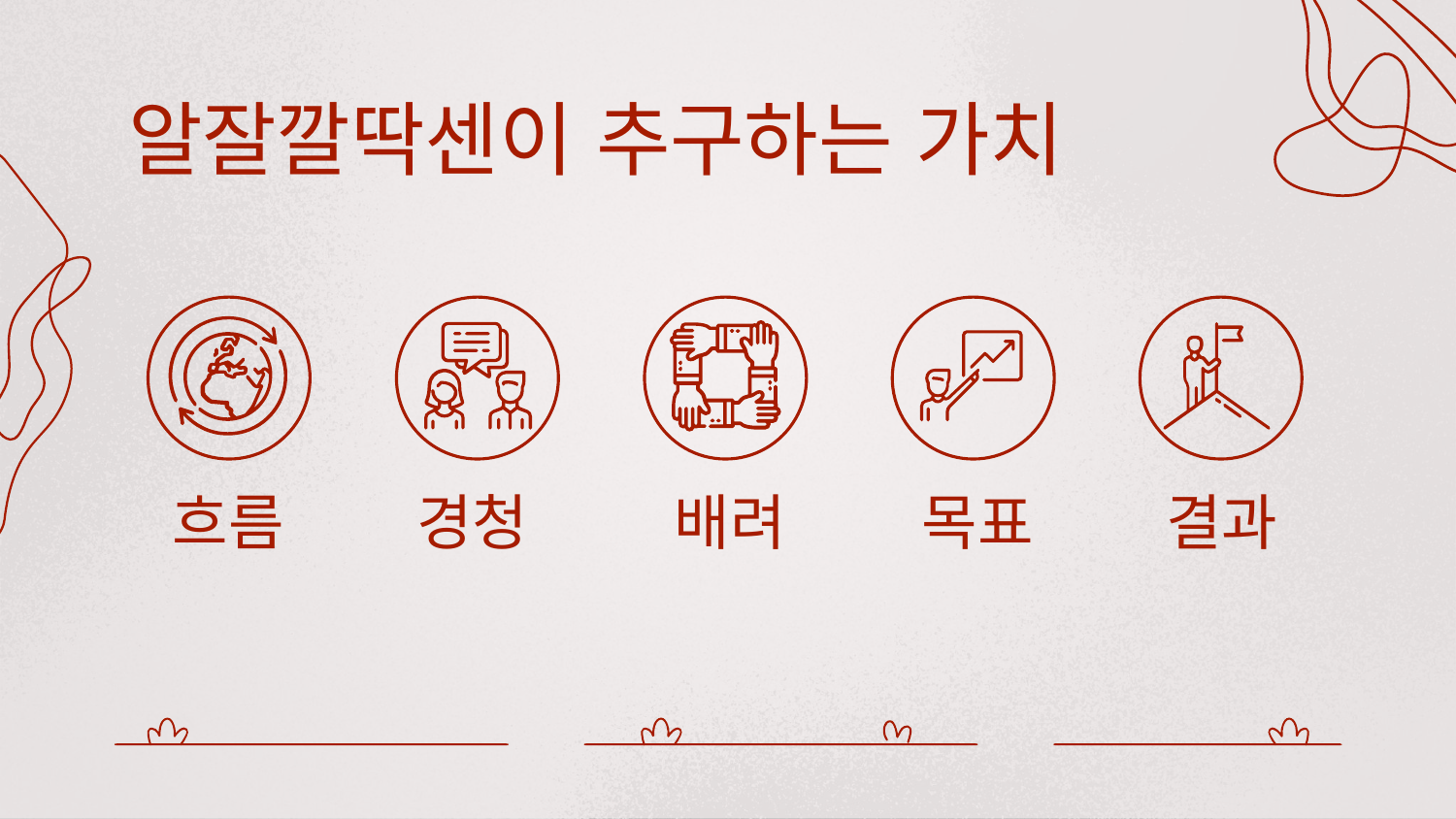

# 알잘깔딱센이 추구하는 가치

흐름
경청
배려
목표
결과